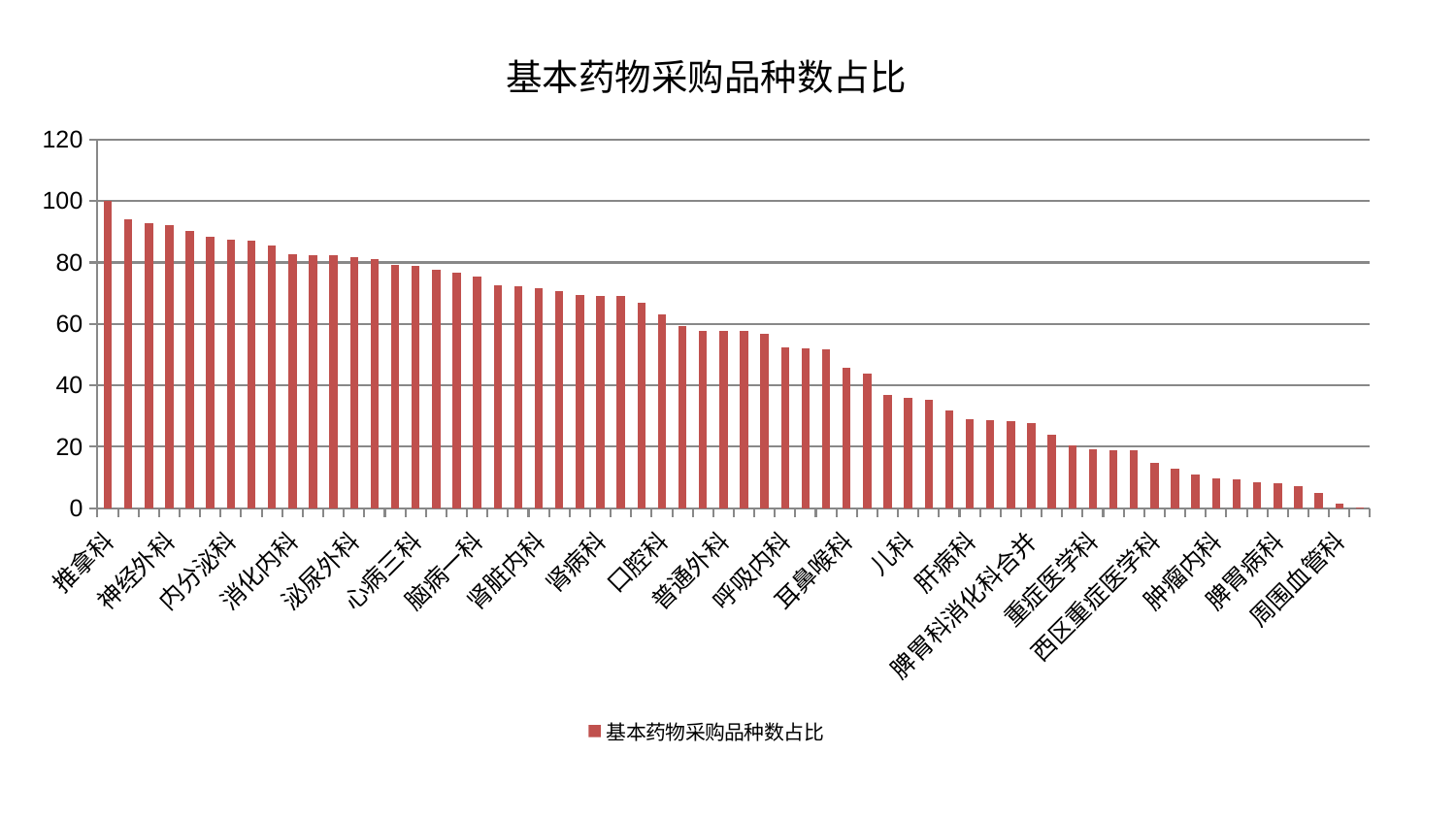

### Chart: 基本药物采购品种数占比

| Category | 基本药物采购品种数占比 |
|---|---|
| 推拿科 | 100.0 |
| 妇科妇二科合并 | 94.04960350662627 |
| 心血管内科 | 92.8174022600037 |
| 神经外科 | 92.16389615615249 |
| 东区重症医学科 | 90.37008513692221 |
| 微创骨科 | 88.35243954074126 |
| 内分泌科 | 87.37493737039443 |
| 中医经典科 | 87.16044136116608 |
| 产科 | 85.66796322522625 |
| 消化内科 | 82.60310014296064 |
| 脊柱骨科 | 82.35228261161711 |
| 关节骨科 | 82.32338592645054 |
| 泌尿外科 | 81.67739130777294 |
| 男科 | 81.01680127901261 |
| 皮肤科 | 79.116862733265 |
| 心病三科 | 79.03873975421334 |
| 身心医学科 | 77.73716463483433 |
| 康复科 | 76.6529765330765 |
| 脑病一科 | 75.34840328061077 |
| 妇科 | 72.60442735235628 |
| 肝胆外科 | 72.38470167230406 |
| 肾脏内科 | 71.70627724623897 |
| 妇二科 | 70.55839858038692 |
| 脑病三科 | 69.36606402133603 |
| 肾病科 | 68.97854977492877 |
| 小儿推拿科 | 68.96691805071391 |
| 心病四科 | 67.06819653227554 |
| 口腔科 | 63.20411887760331 |
| 创伤骨科 | 59.39488514893505 |
| 东区肾病科 | 57.8536083799751 |
| 普通外科 | 57.73958774795391 |
| 针灸科 | 57.6238435148406 |
| 中医外治中心 | 56.77559081304402 |
| 呼吸内科 | 52.303235919526784 |
| 神经内科 | 52.16750312288572 |
| 治未病中心 | 51.61265529715857 |
| 耳鼻喉科 | 45.60227640264768 |
| 综合内科 | 43.87422174075917 |
| 心病二科 | 36.95470208148271 |
| 儿科 | 35.953098890941426 |
| 运动损伤骨科 | 35.18070991747479 |
| 胸外科 | 31.773270009975295 |
| 肝病科 | 28.95281243325154 |
| 眼科 | 28.55497228417931 |
| 老年医学科 | 28.474291446064925 |
| 脾胃科消化科合并 | 27.755518951766334 |
| 美容皮肤科 | 23.96078010828289 |
| 风湿病科 | 20.3595795661897 |
| 重症医学科 | 19.298025047673907 |
| 骨科 | 18.940573522226867 |
| 显微骨科 | 18.865284906898804 |
| 西区重症医学科 | 14.714534373124755 |
| 脑病二科 | 12.893681707390648 |
| 乳腺甲状腺外科 | 11.0960137016757 |
| 肿瘤内科 | 9.767170315091533 |
| 血液科 | 9.410823674617896 |
| 肛肠科 | 8.499859165387047 |
| 脾胃病科 | 8.042781389345777 |
| 小儿骨科 | 7.256460144770371 |
| 心病一科 | 5.055380581393276 |
| 周围血管科 | 1.6512989116195254 |
| 医院 | 0.3122 |
34